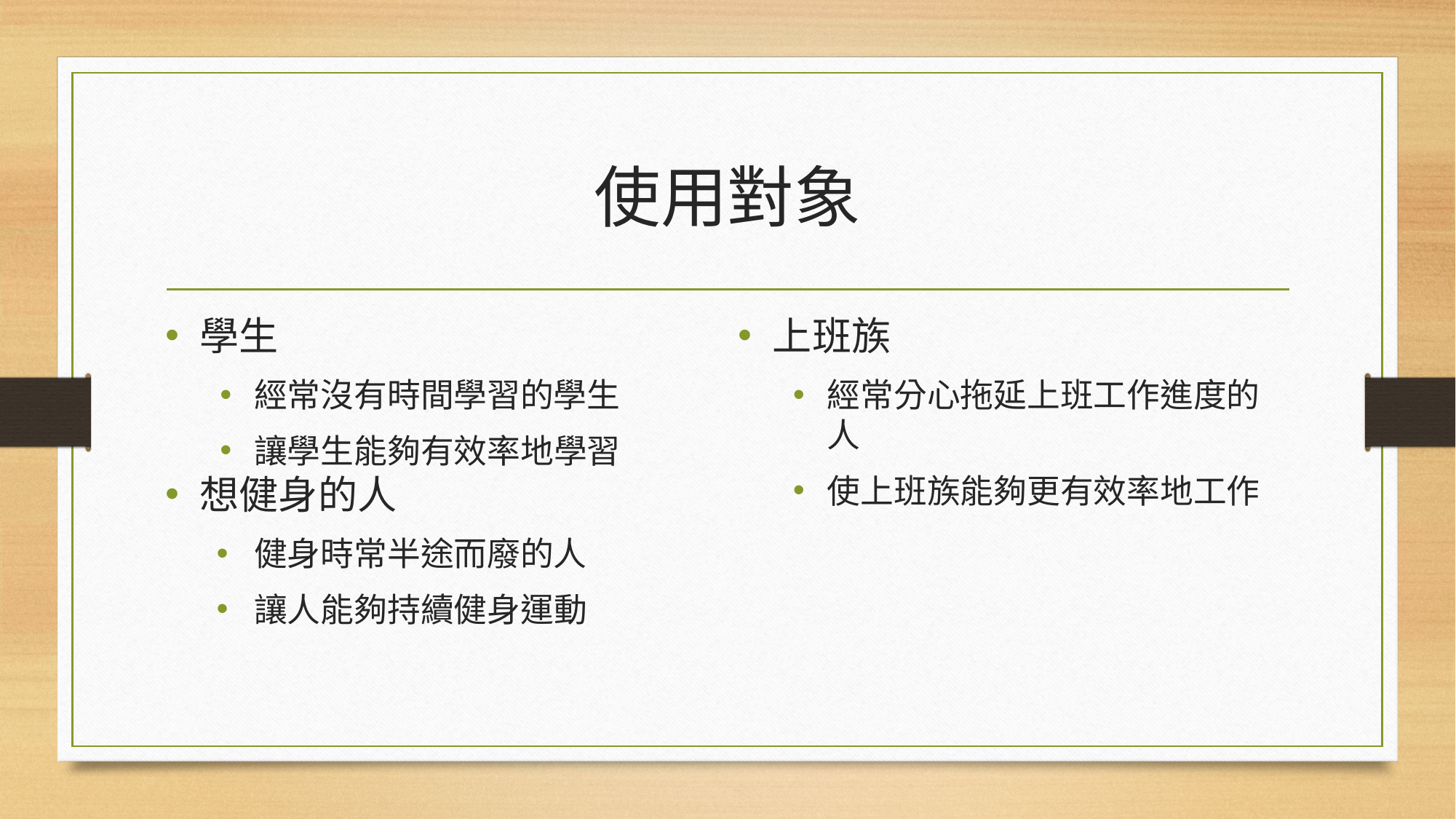

# 使用對象
上班族
經常分心拖延上班工作進度的人
使上班族能夠更有效率地工作

學生
經常沒有時間學習的學生
讓學生能夠有效率地學習
想健身的人
健身時常半途而廢的人
讓人能夠持續健身運動